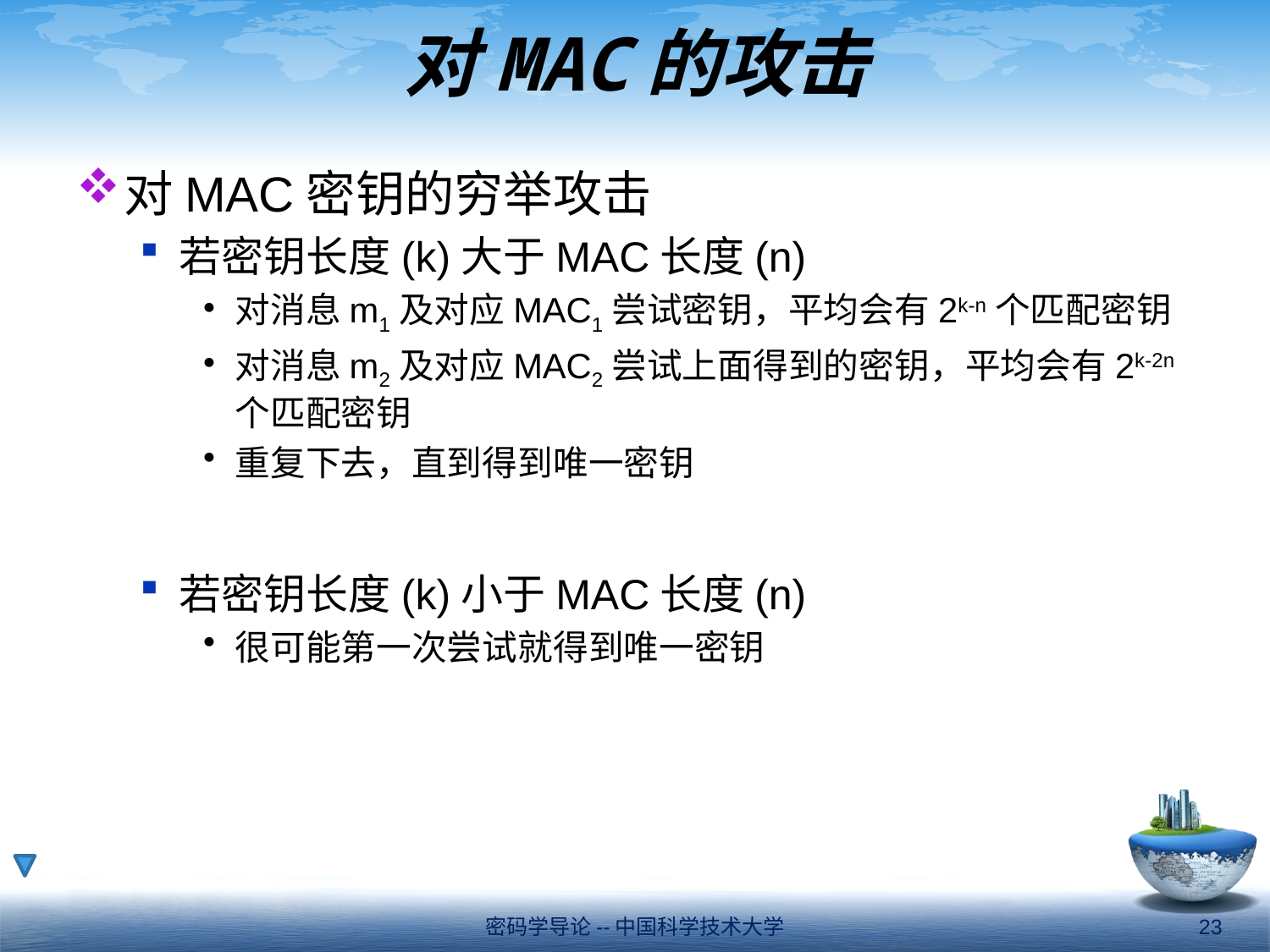

# 对MAC的攻击
对MAC密钥的穷举攻击
若密钥长度(k)大于MAC长度(n)
对消息m1及对应MAC1尝试密钥，平均会有2k-n个匹配密钥
对消息m2及对应MAC2尝试上面得到的密钥，平均会有2k-2n个匹配密钥
重复下去，直到得到唯一密钥

若密钥长度(k)小于MAC长度(n)
很可能第一次尝试就得到唯一密钥

密码学导论--中国科学技术大学
23